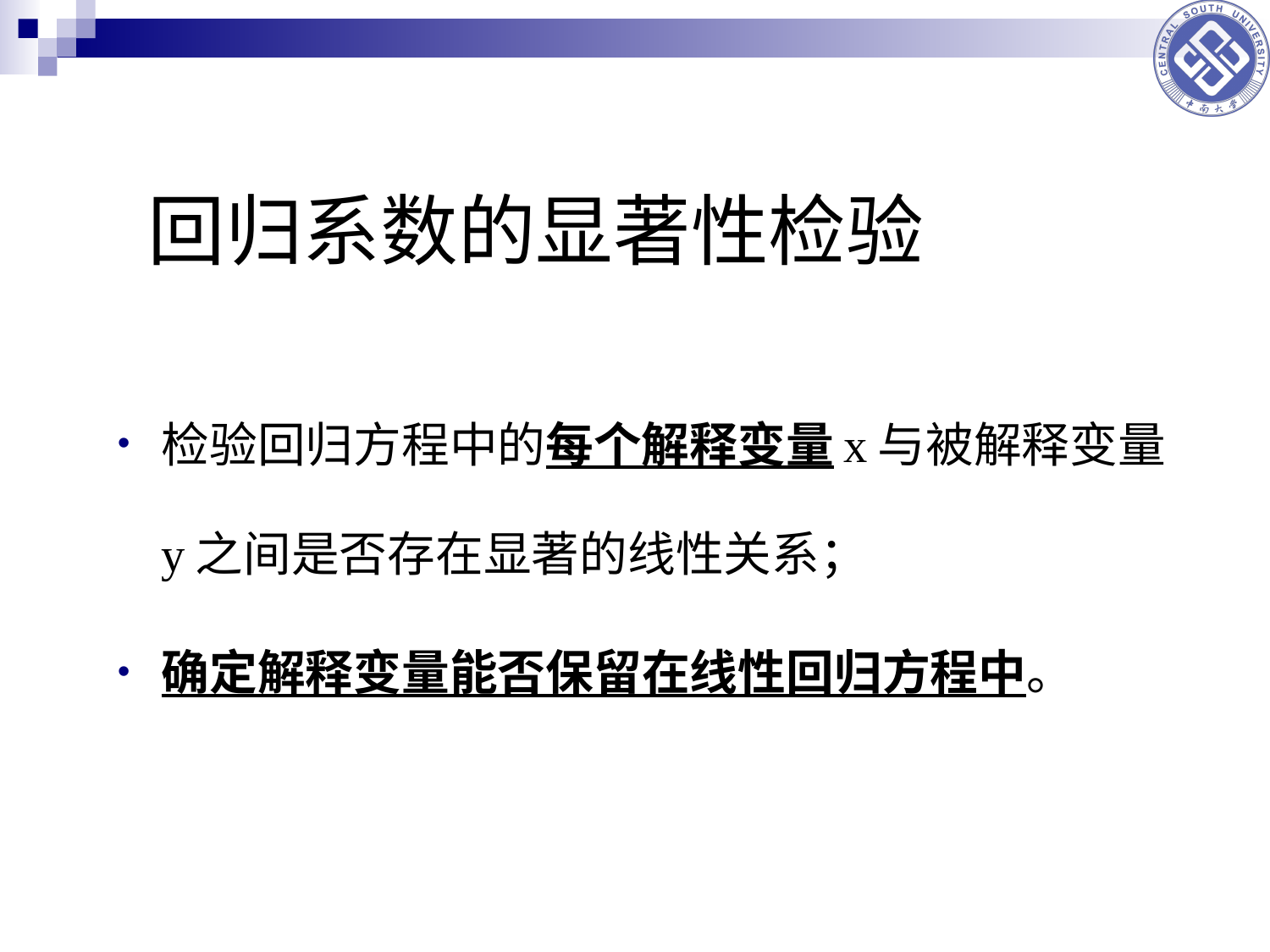

# 回归系数的显著性检验
检验回归方程中的每个解释变量x与被解释变量y之间是否存在显著的线性关系；
确定解释变量能否保留在线性回归方程中。